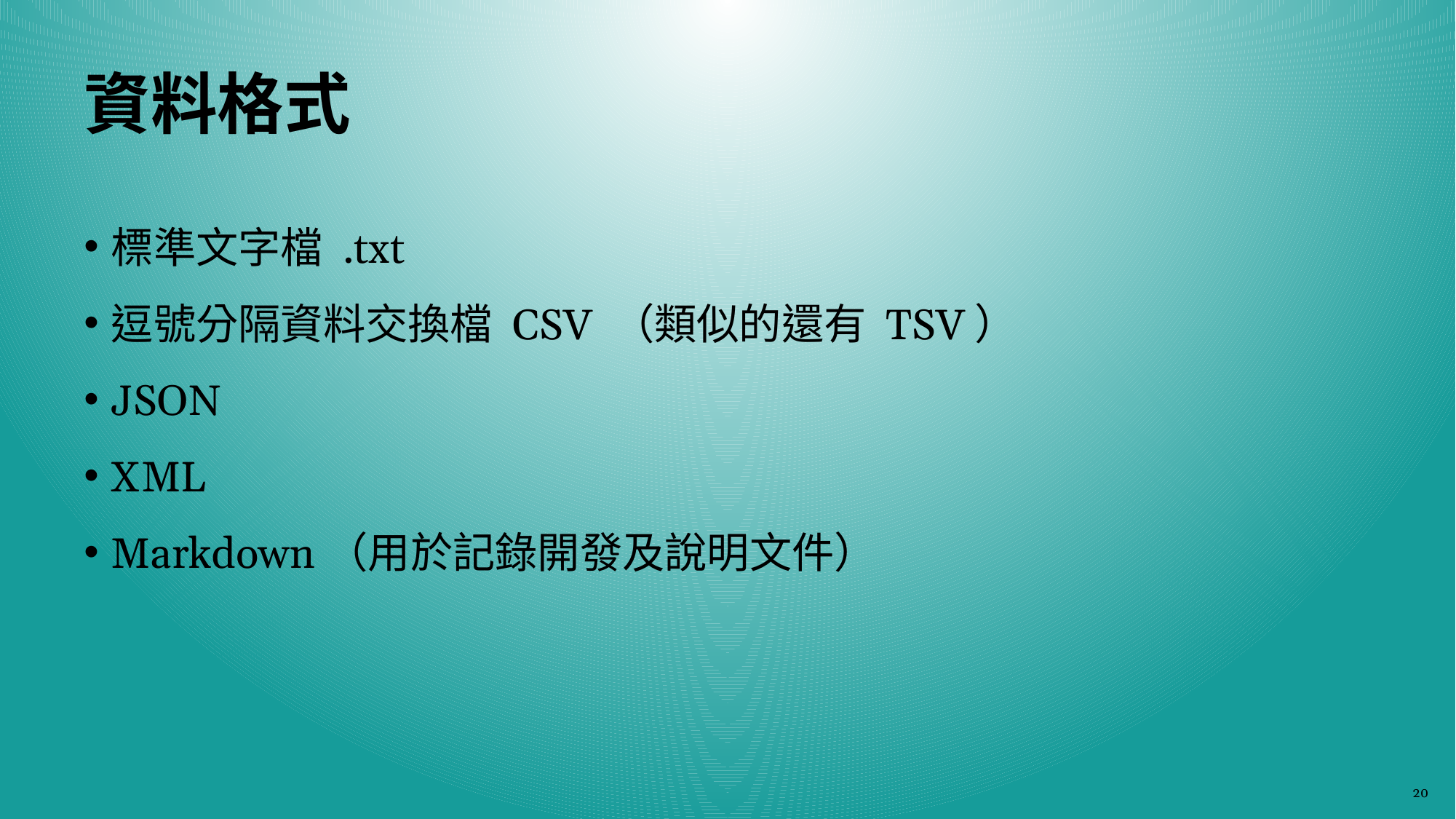

# 資料格式
標準文字檔 .txt
逗號分隔資料交換檔 CSV （類似的還有 TSV）
JSON
XML
Markdown（用於記錄開發及說明文件）
20